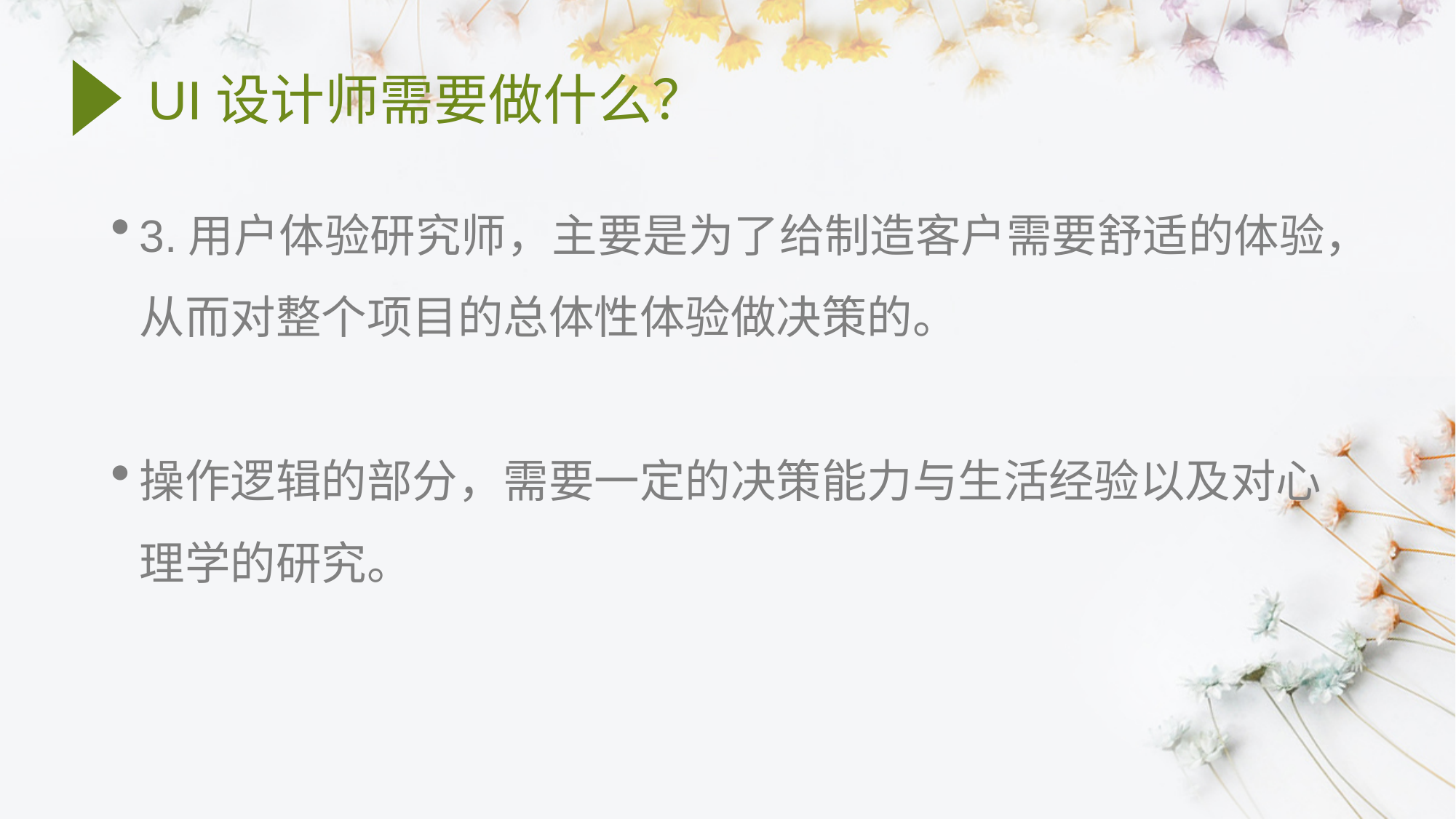

# UI设计师需要做什么？
3.用户体验研究师，主要是为了给制造客户需要舒适的体验，从而对整个项目的总体性体验做决策的。

操作逻辑的部分，需要一定的决策能力与生活经验以及对心理学的研究。